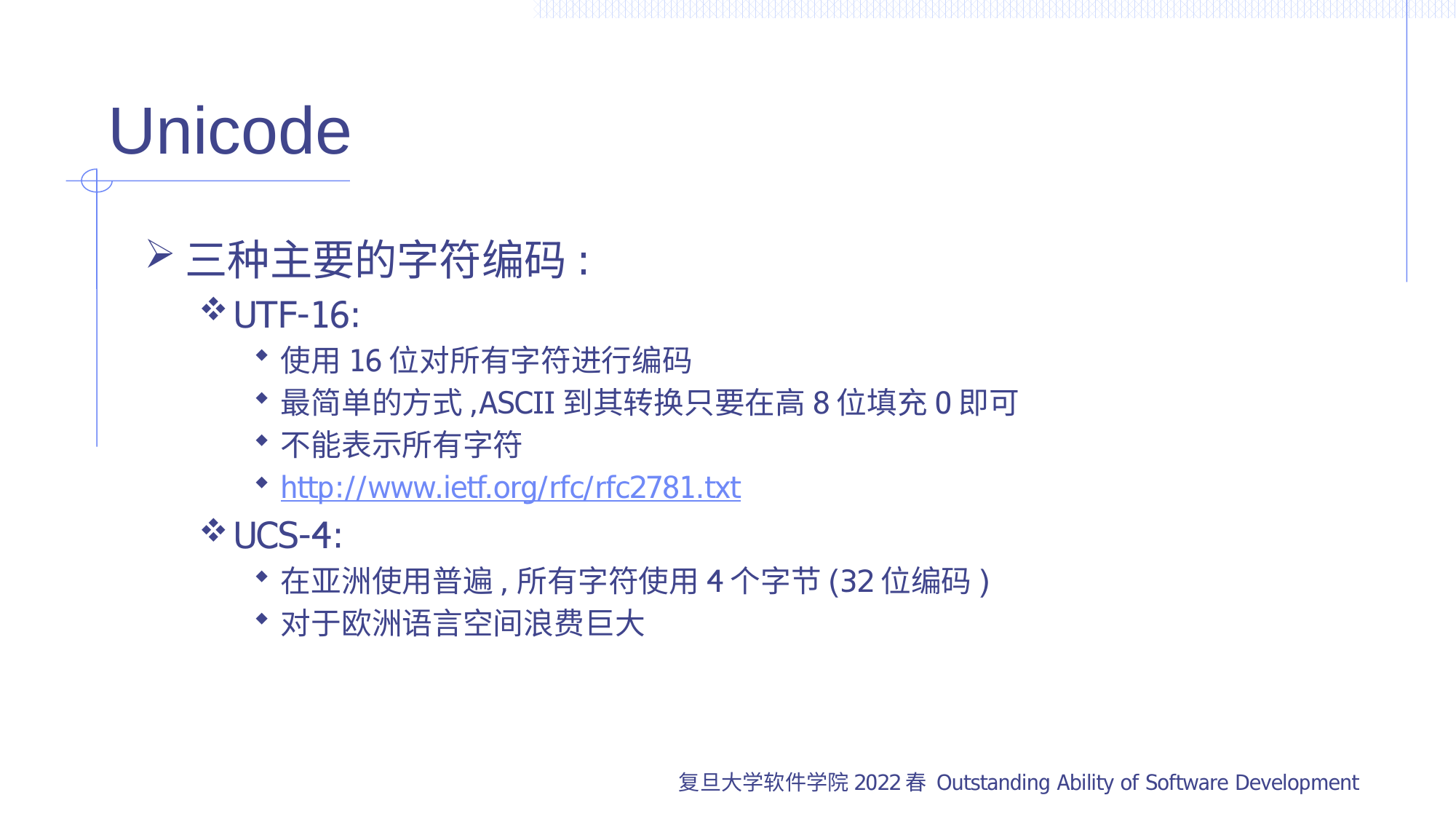

# Unicode
三种主要的字符编码:
UTF-16:
使用16位对所有字符进行编码
最简单的方式,ASCII到其转换只要在高8位填充0即可
不能表示所有字符
http://www.ietf.org/rfc/rfc2781.txt
UCS-4:
在亚洲使用普遍,所有字符使用4个字节(32位编码)
对于欧洲语言空间浪费巨大